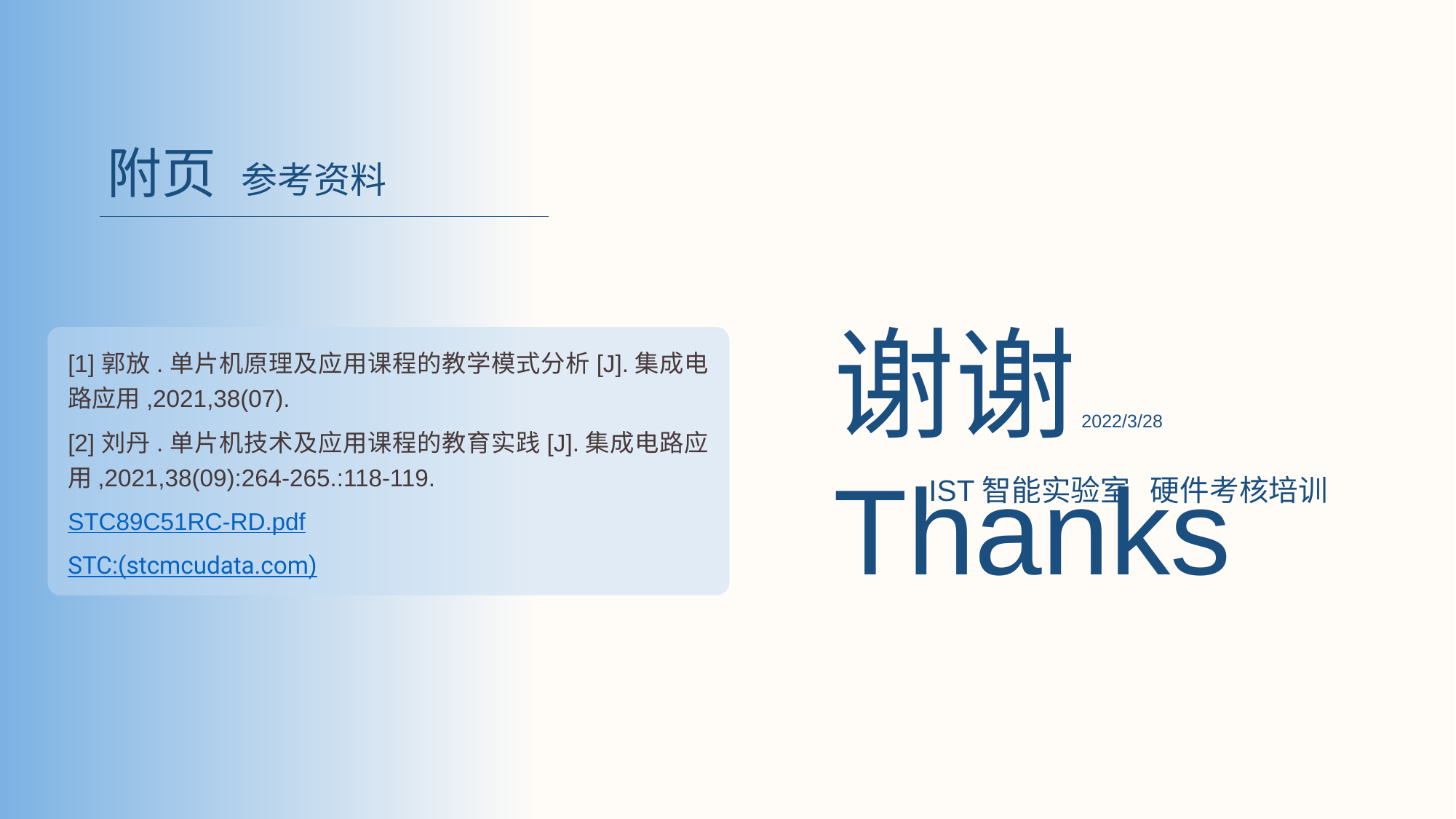

ISTLAB       ISTLAB        ISTLAB        ISTLAB
附页  参考资料
谢谢 Thanks

[1]郭放.单片机原理及应用课程的教学模式分析[J].集成电路应用,2021,38(07).
[2]刘丹.单片机技术及应用课程的教育实践[J].集成电路应用,2021,38(09):264-265.:118-119.
STC89C51RC-RD.pdf
STC:(stcmcudata.com)
2022/3/28
IST智能实验室   硬件考核培训

       ISTLAB        ISTLAB        ISTLAB